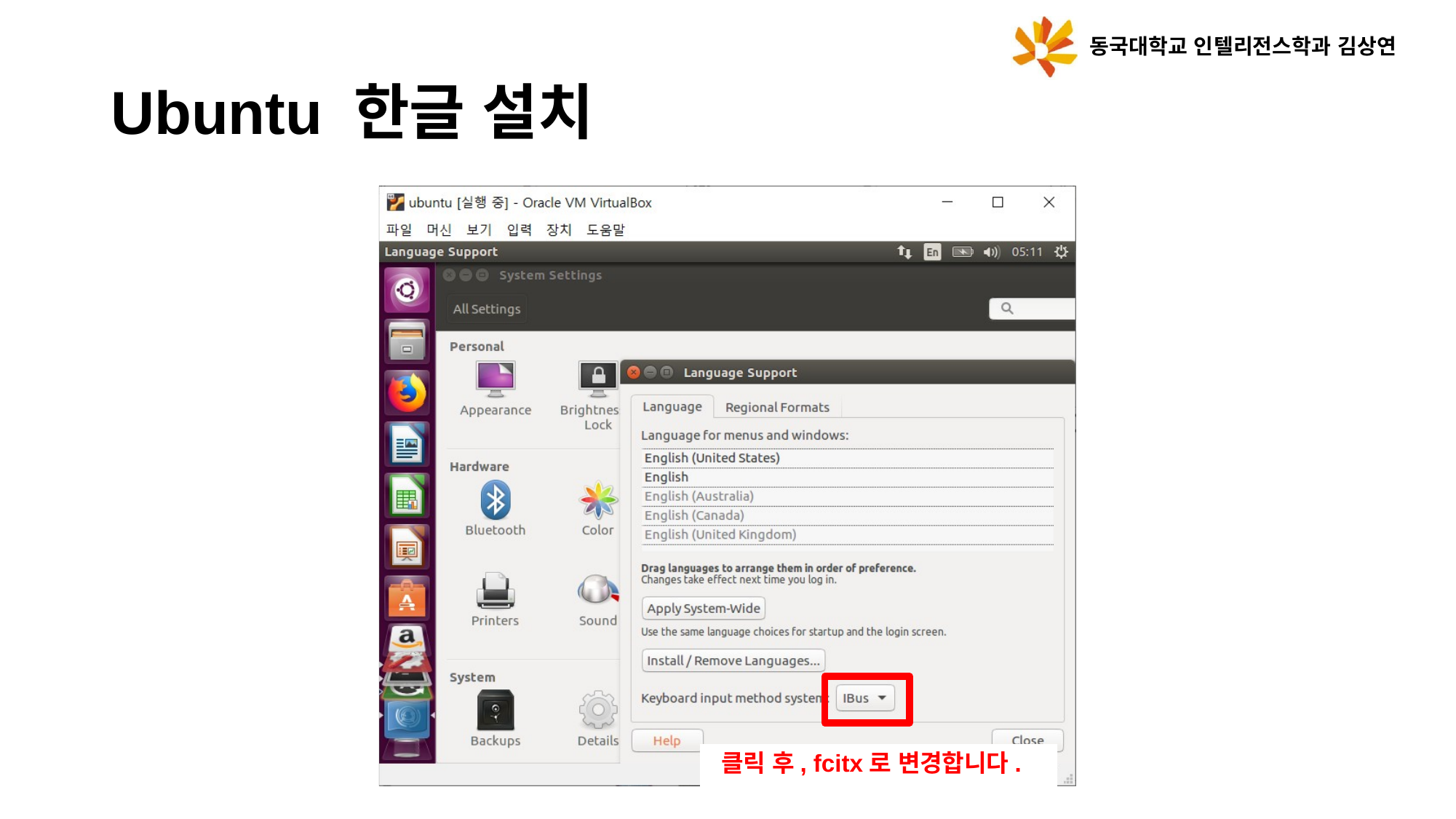

동국대학교 인텔리전스학과 김상연
# Ubuntu 한글 설치

클릭 후, fcitx로 변경합니다.